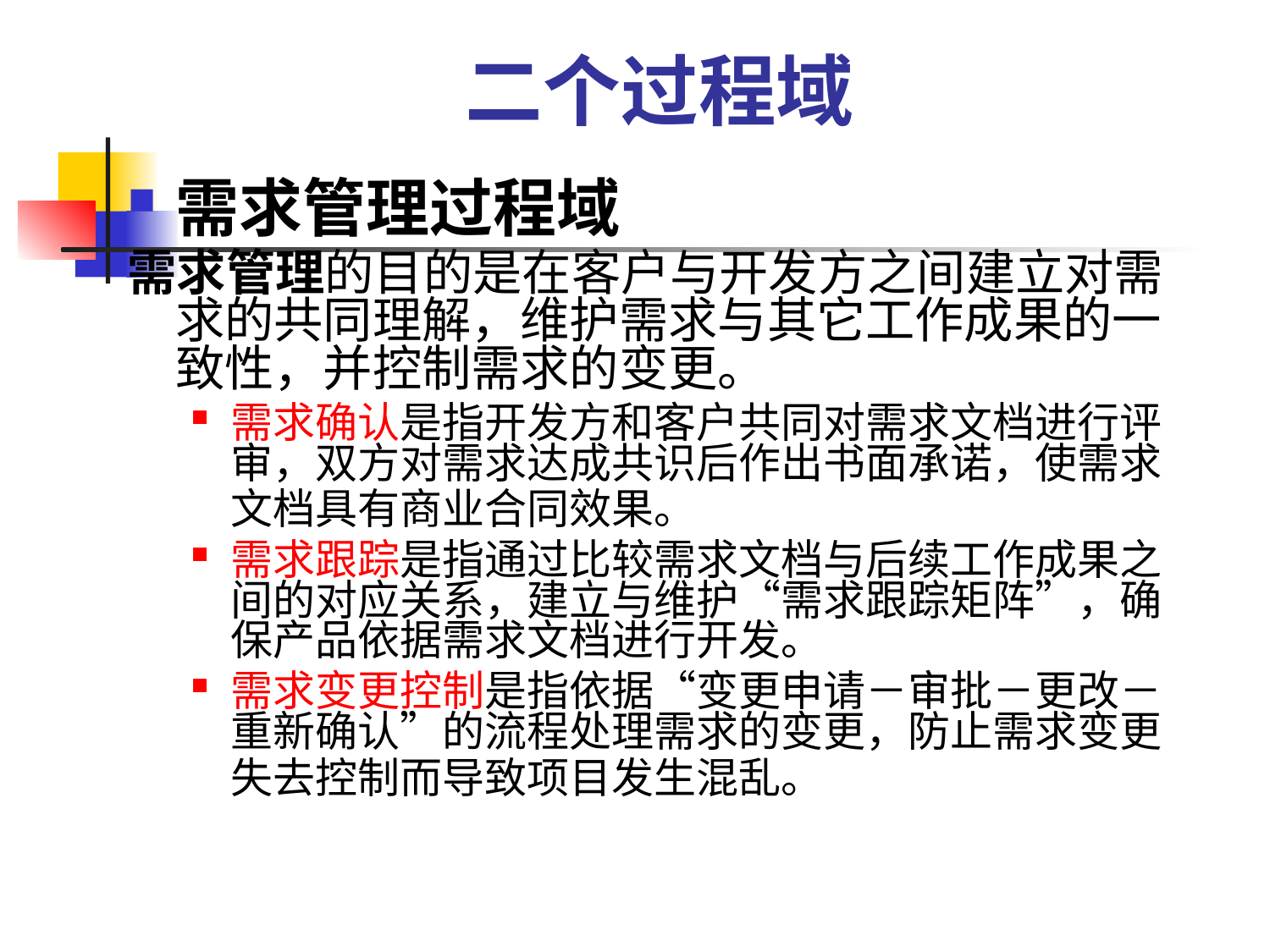

二个过程域
需求管理过程域
需求管理的目的是在客户与开发方之间建立对需求的共同理解，维护需求与其它工作成果的一致性，并控制需求的变更。
需求确认是指开发方和客户共同对需求文档进行评审，双方对需求达成共识后作出书面承诺，使需求文档具有商业合同效果。
需求跟踪是指通过比较需求文档与后续工作成果之间的对应关系，建立与维护“需求跟踪矩阵”，确保产品依据需求文档进行开发。
需求变更控制是指依据“变更申请－审批－更改－重新确认”的流程处理需求的变更，防止需求变更失去控制而导致项目发生混乱。